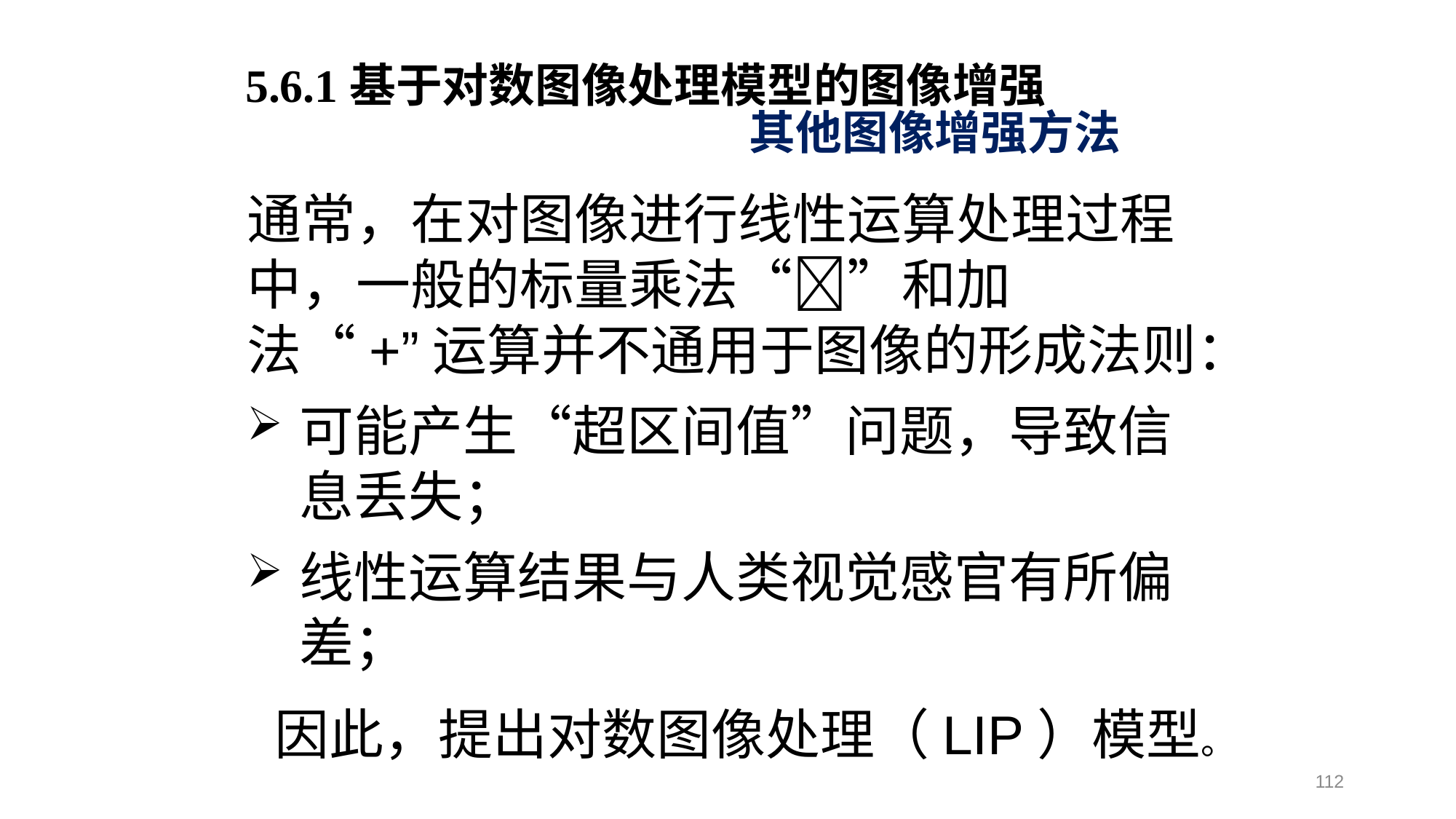

5.6.1基于对数图像处理模型的图像增强
其他图像增强方法
通常，在对图像进行线性运算处理过程中，一般的标量乘法“×”和加法“+”运算并不通用于图像的形成法则：
可能产生“超区间值”问题，导致信息丢失；
线性运算结果与人类视觉感官有所偏差；
因此，提出对数图像处理（LIP）模型。
112